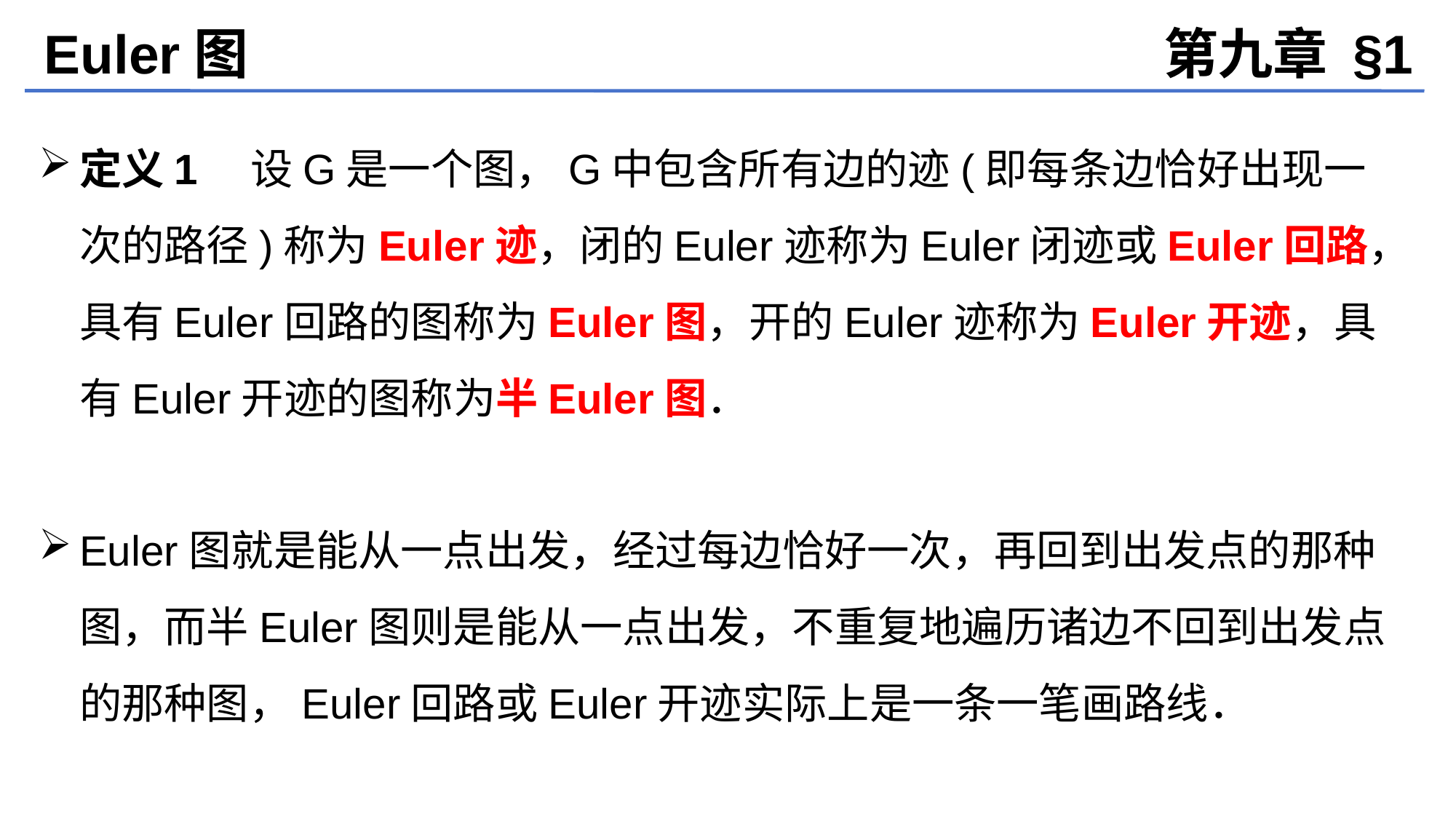

Euler图
第九章 §1
定义1　设G是一个图，G中包含所有边的迹(即每条边恰好出现一次的路径)称为Euler迹，闭的Euler迹称为Euler闭迹或Euler回路，具有Euler回路的图称为Euler图，开的Euler迹称为Euler开迹，具有Euler开迹的图称为半Euler图．

Euler图就是能从一点出发，经过每边恰好一次，再回到出发点的那种图，而半Euler图则是能从一点出发，不重复地遍历诸边不回到出发点的那种图，Euler回路或Euler开迹实际上是一条一笔画路线．